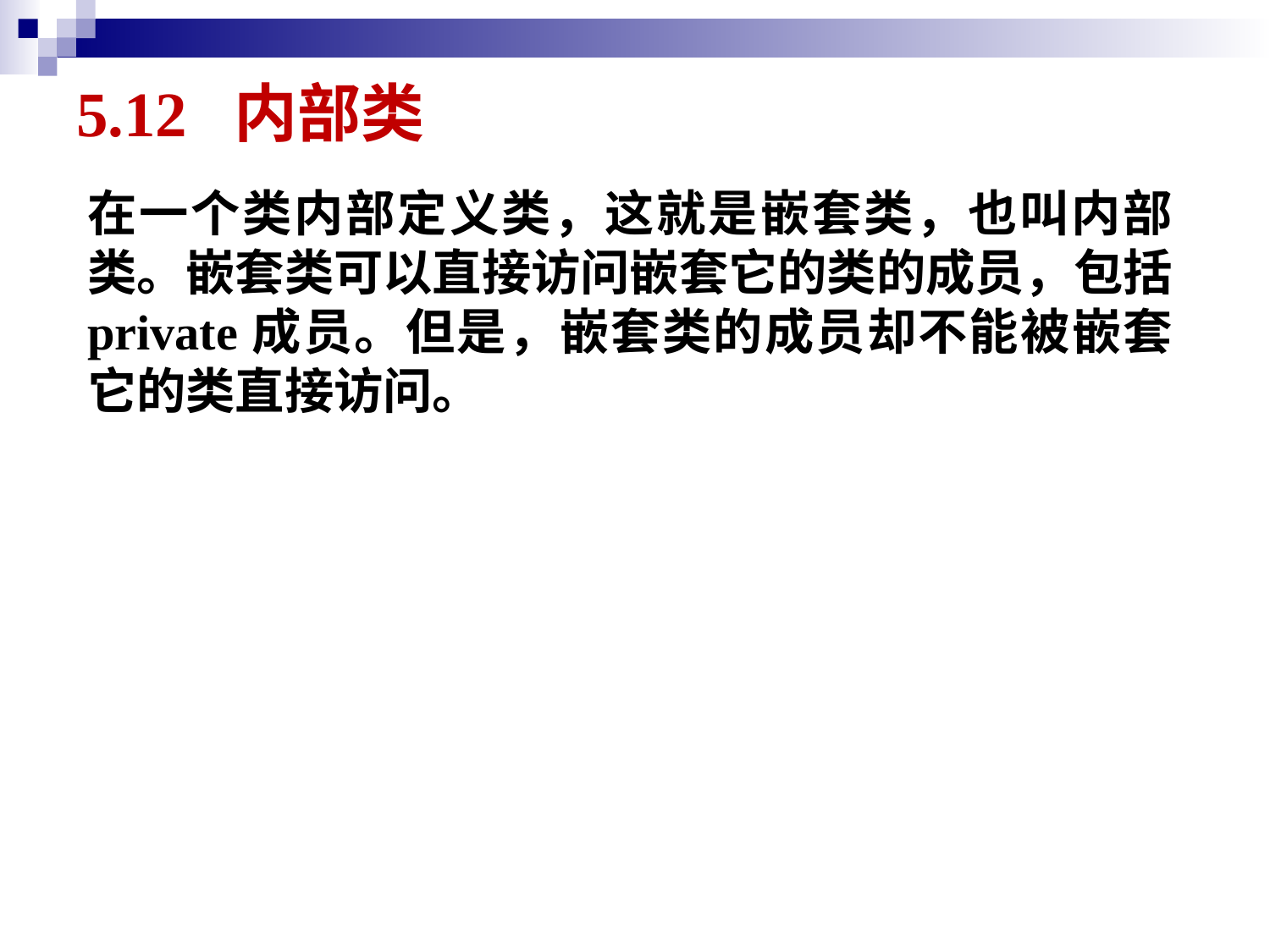

# 5.12  内部类
在一个类内部定义类，这就是嵌套类，也叫内部类。嵌套类可以直接访问嵌套它的类的成员，包括private成员。但是，嵌套类的成员却不能被嵌套它的类直接访问。